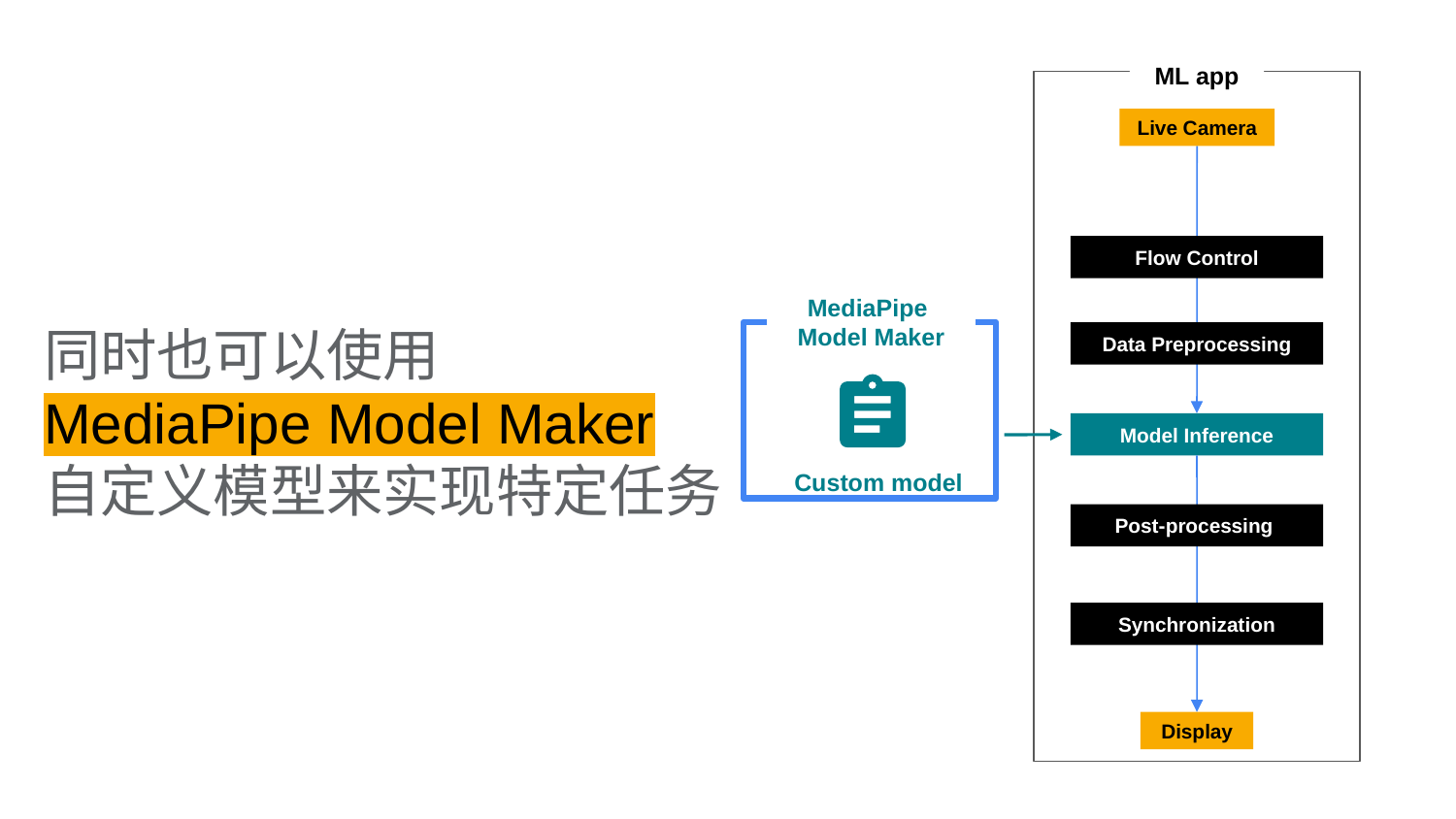

ML app

Live Camera
Flow Control
MediaPipe
Model Maker
同时也可以使用
MediaPipe Model Maker
自定义模型来实现特定任务
Data Preprocessing

Model Inference
Custom model

Post-processing
Synchronization
Display